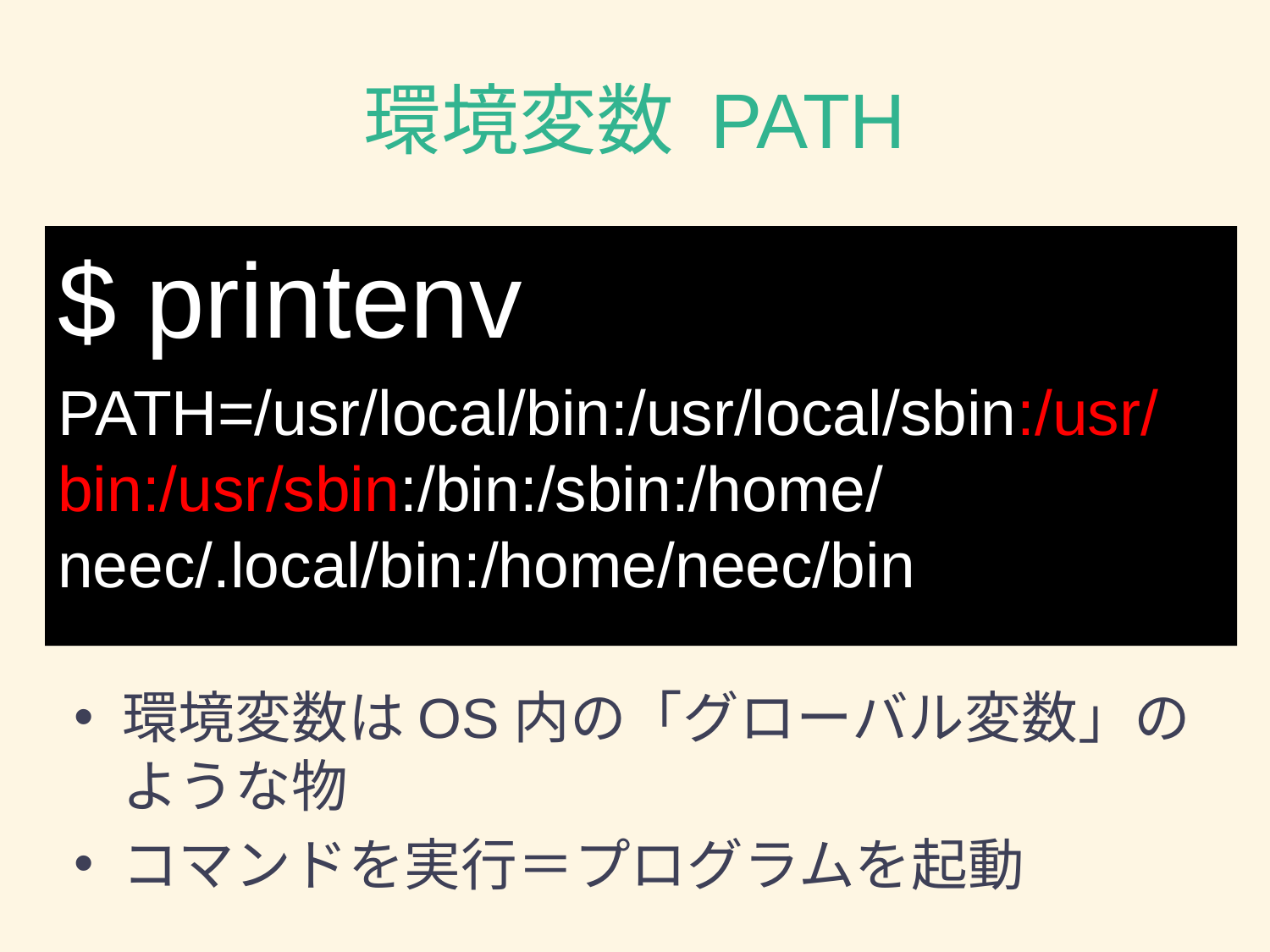

# 環境変数 PATH

$ printenv
PATH=/usr/local/bin:/usr/local/sbin:/usr/bin:/usr/sbin:/bin:/sbin:/home/neec/.local/bin:/home/neec/bin

環境変数はOS内の「グローバル変数」のような物
コマンドを実行＝プログラムを起動